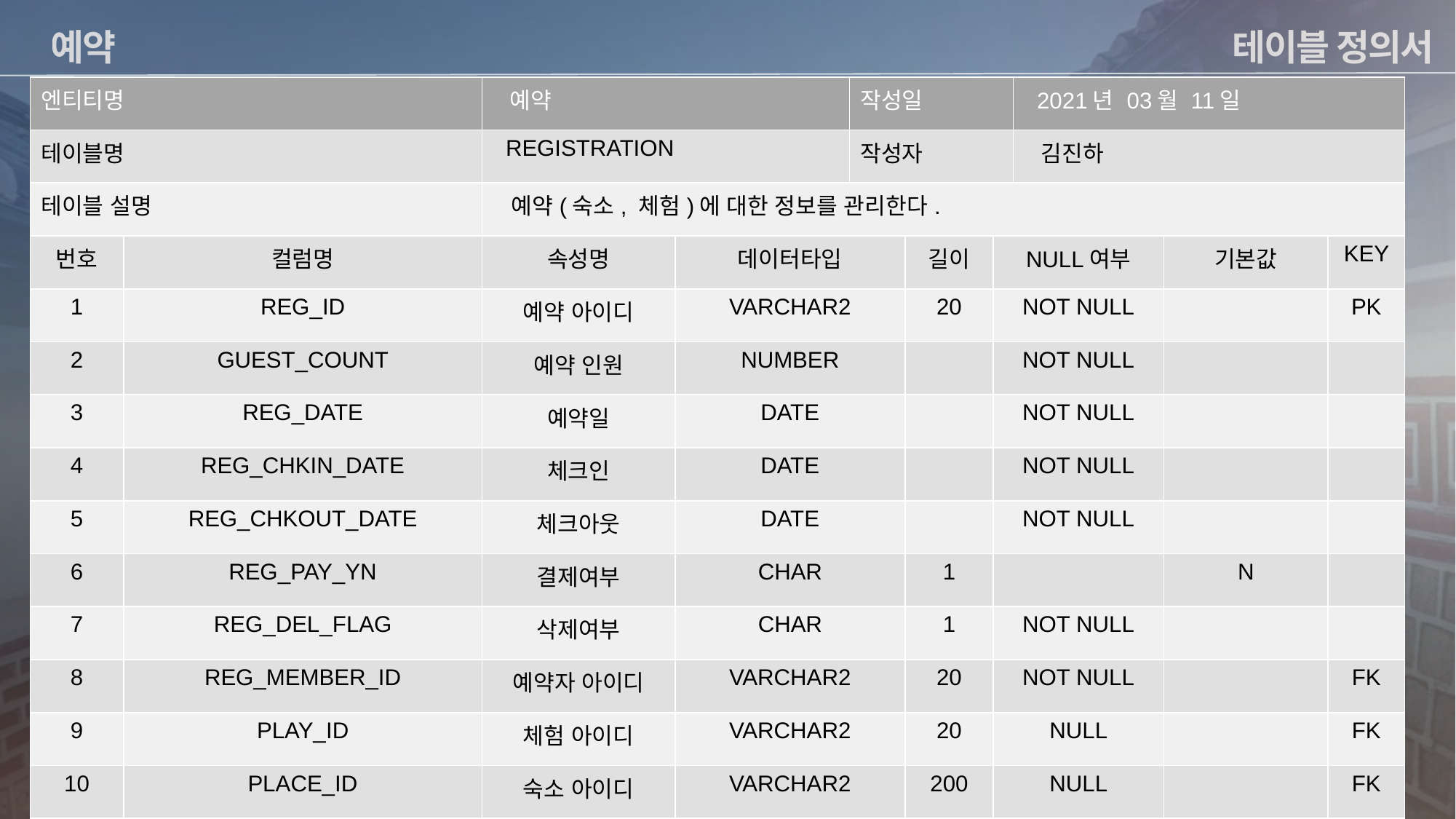

테이블 정의서
예약
| 엔티티명 |  | 예약 |  | 작성일 |  |  | 2021년 03월 11일 |  | 2021년 03월 11일 |
| --- | --- | --- | --- | --- | --- | --- | --- | --- | --- |
| 테이블명 |  | REGISTRATION |  | 작성자 |  |  | 김진하 |  |  |
| 테이블 설명 |  | 예약(숙소, 체험)에 대한 정보를 관리한다. |  |  |  |  |  |  |  |
| 번호 | 컬럼명 | 속성명 | 데이터타입 | NULL여부 | 길이 | NULL여부 | 기본값 | 기본값 | KEY |
| 1 | REG\_ID | 예약 아이디 | VARCHAR2 | NOT NULL | 20 | NOT NULL |  |  | PK |
| 2 | GUEST\_COUNT | 예약 인원 | NUMBER |  |  | NOT NULL |  |  |  |
| 3 | REG\_DATE | 예약일 | DATE |  |  | NOT NULL |  |  |  |
| 4 | REG\_CHKIN\_DATE | 체크인 | DATE |  |  | NOT NULL |  |  |  |
| 5 | REG\_CHKOUT\_DATE | 체크아웃 | DATE |  |  | NOT NULL |  |  |  |
| 6 | REG\_PAY\_YN | 결제여부 | CHAR |  | 1 |  |  | N |  |
| 7 | REG\_DEL\_FLAG | 삭제여부 | CHAR |  | 1 | NOT NULL |  |  |  |
| 8 | REG\_MEMBER\_ID | 예약자 아이디 | VARCHAR2 |  | 20 | NOT NULL |  |  | FK |
| 9 | PLAY\_ID | 체험 아이디 | VARCHAR2 |  | 20 | NULL |  |  | FK |
| 10 | PLACE\_ID | 숙소 아이디 | VARCHAR2 |  | 200 | NULL |  |  | FK |
ERD구조 (논리) 최대한 크게 넣어주세요